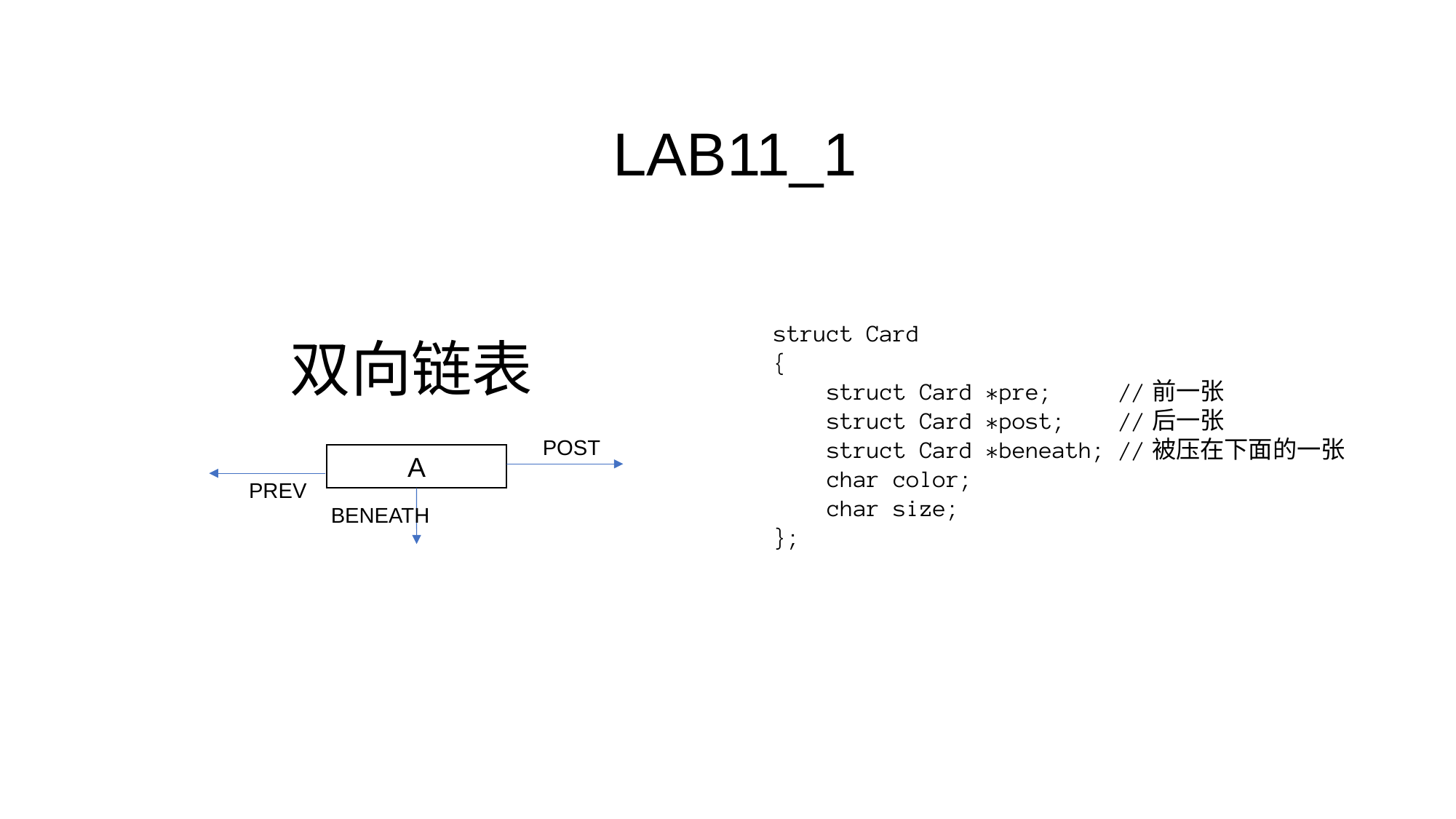

LAB11_1
struct Card
{
    struct Card *pre;     //前一张
    struct Card *post;    //后一张
    struct Card *beneath; //被压在下面的一张
    char color;
    char size;
};
双向链表
POST
A
PREV
BENEATH